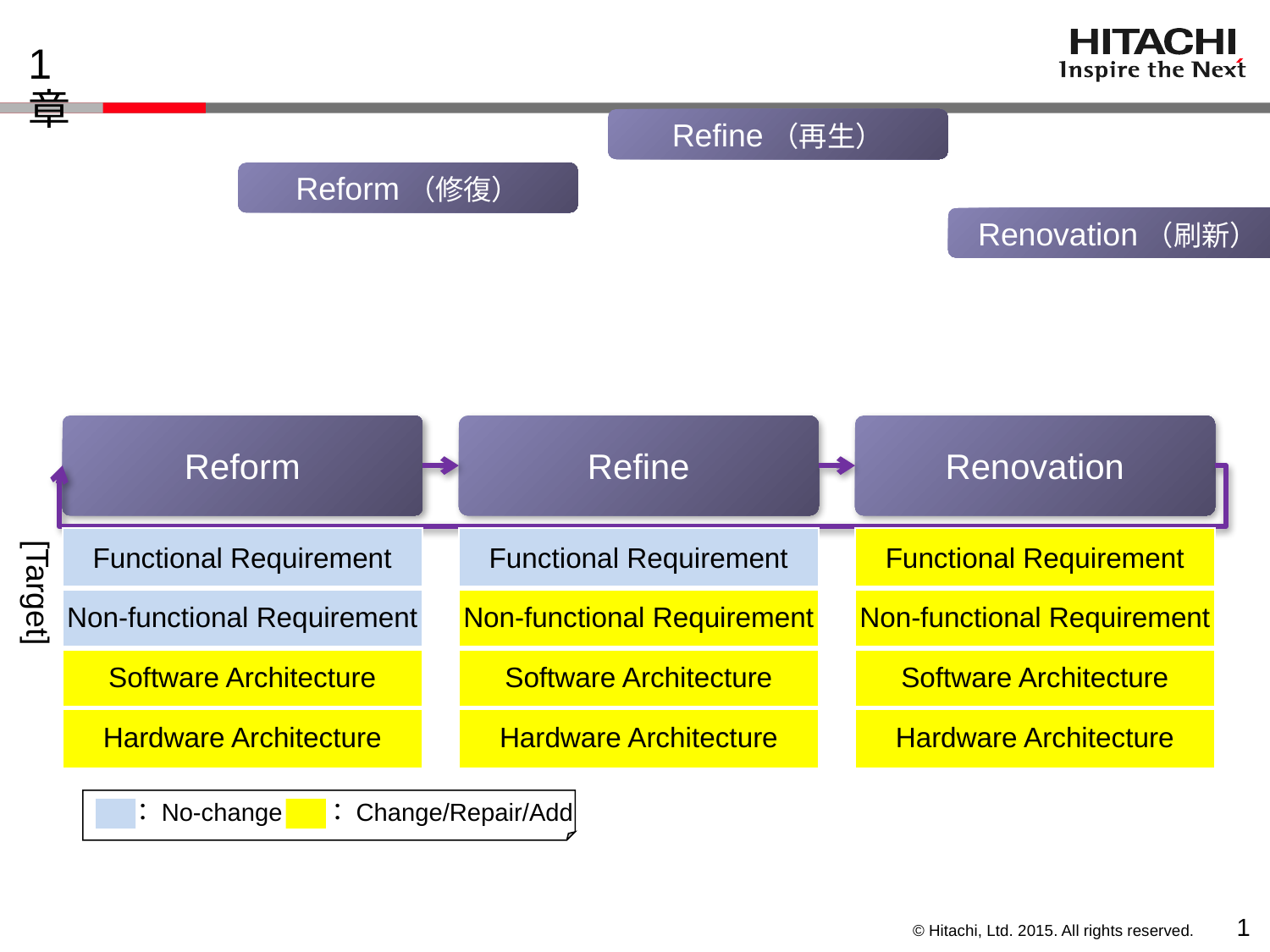

# 1章
Refine（再生）
Reform（修復）
Renovation（刷新）
Reform
Refine
Renovation
[Target]
| Functional Requirement |
| --- |
| Non-functional Requirement |
| Software Architecture |
| Hardware Architecture |
| Functional Requirement |
| --- |
| Non-functional Requirement |
| Software Architecture |
| Hardware Architecture |
| Functional Requirement |
| --- |
| Non-functional Requirement |
| Software Architecture |
| Hardware Architecture |

：No-change
：Change/Repair/Add

1

提供するサービス・システムの構造は変わらず実務レベルで不具合・劣化箇所を修復
Reform（修復）

提供するサービスに変化はないが、原理・原則を見出してシステムの構造を変革
Refine（再生）

新たなサービスを実現するために原理・原則に基づいてシステムの構造を抜本的に変革
Renovation（刷新）
【対象】
| 機能要件 |
| --- |
| 非機能要件 |
| ソフトウェアアーキテクチャ |
| ハードウェアアーキテクチャ |
| 機能要件 |
| --- |
| 非機能要件 |
| ソフトウェアアーキテクチャ |
| ハードウェアアーキテクチャ |
| 機能要件 |
| --- |
| 非機能要件 |
| ソフトウェアアーキテクチャ |
| ハードウェアアーキテクチャ |

：無変更
：変更・修正・新規追加